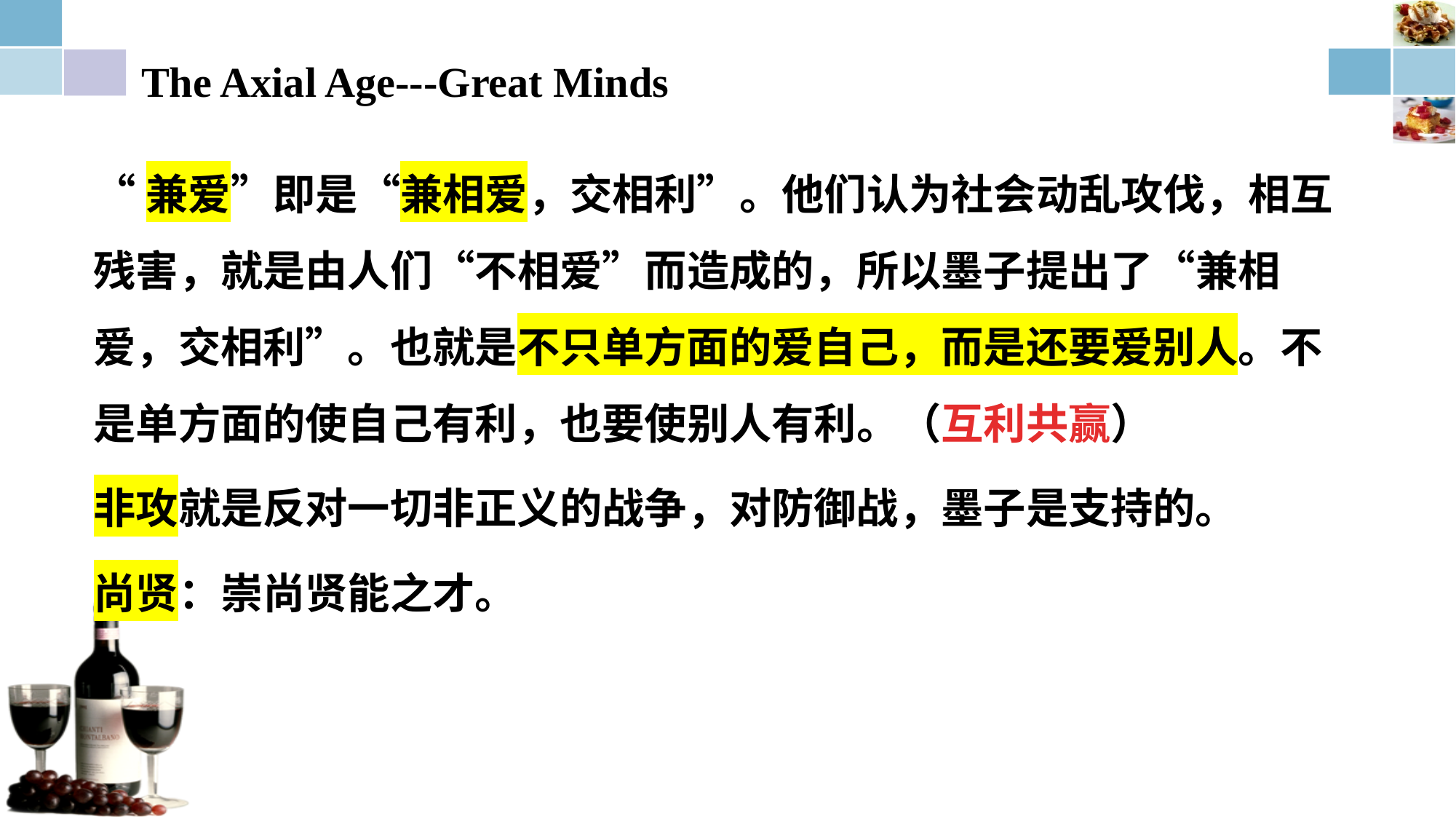

# The Axial Age---Great Minds
“兼爱”即是“兼相爱，交相利”。他们认为社会动乱攻伐，相互残害，就是由人们“不相爱”而造成的，所以墨子提出了“兼相爱，交相利”。也就是不只单方面的爱自己，而是还要爱别人。不是单方面的使自己有利，也要使别人有利。（互利共赢）
非攻就是反对一切非正义的战争，对防御战，墨子是支持的。
尚贤：崇尚贤能之才。